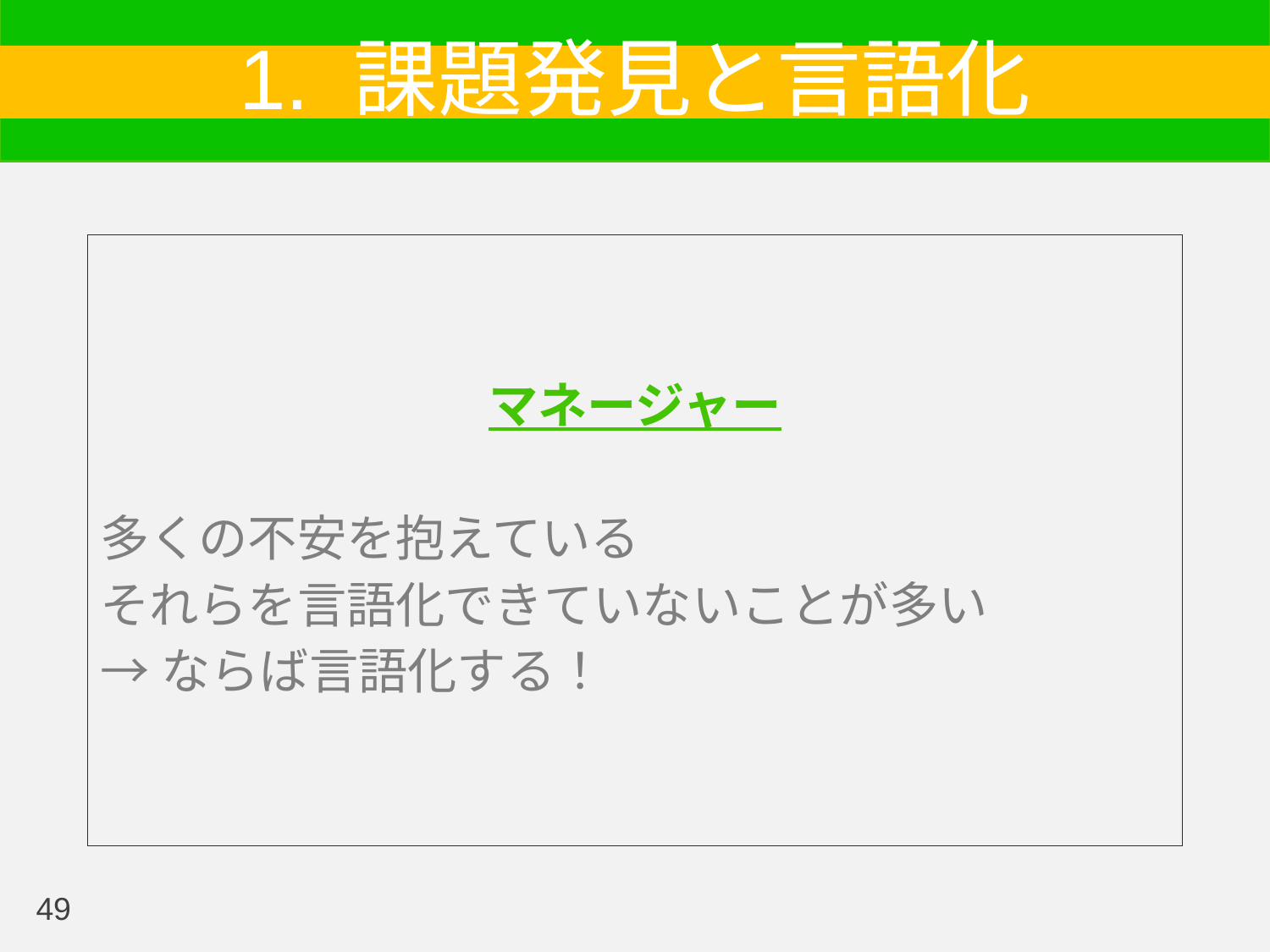

# 1. 課題発見と言語化
マネージャー

多くの不安を抱えている
それらを言語化できていないことが多い
→ならば言語化する！
49